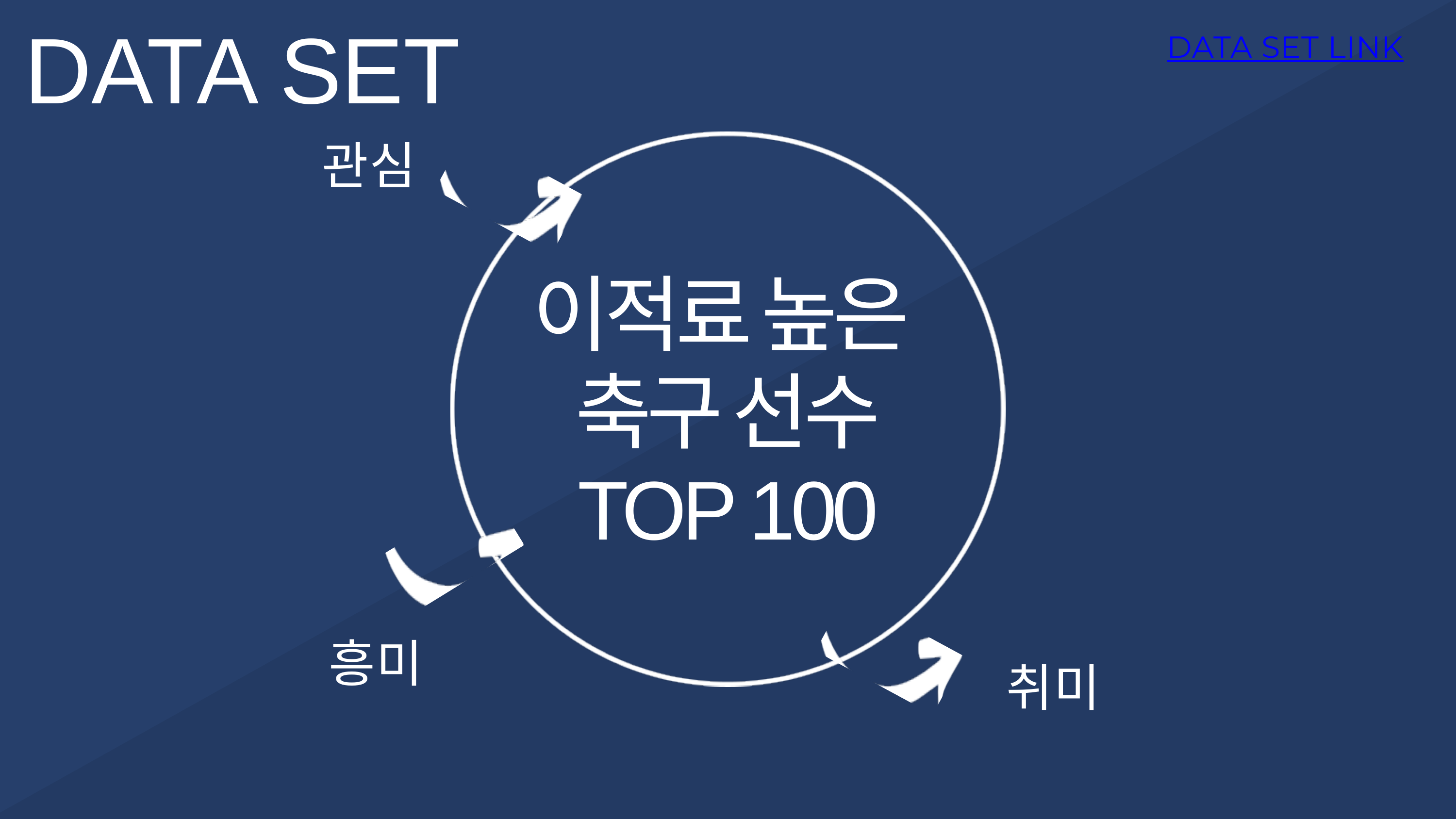

DATA SET
DATA SET LINK
관심

이적료 높은
축구 선수
TOP 100

흥미
취미